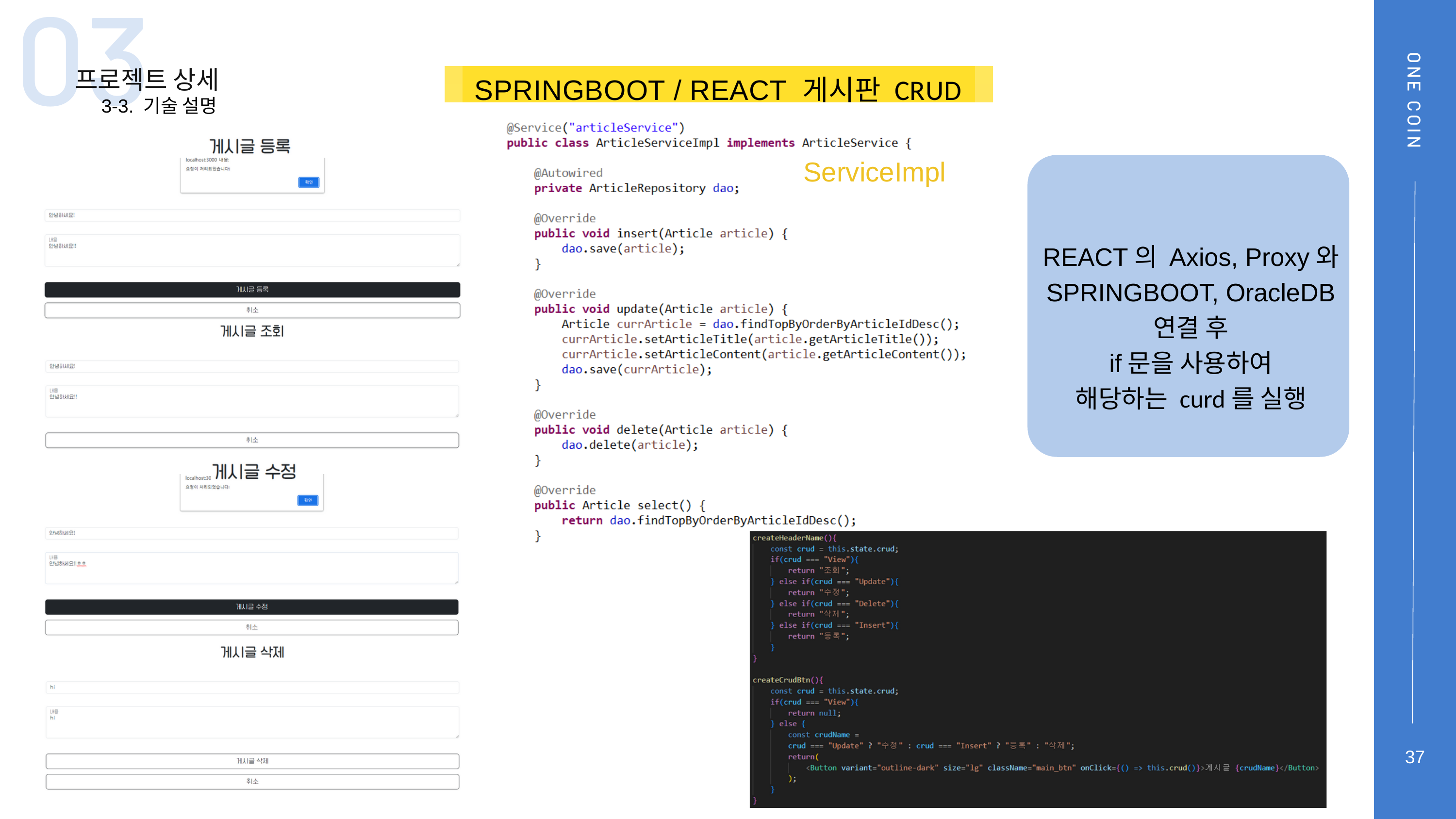

03
프로젝트 상세

SPRINGBOOT / REACT 게시판 CRUD
3-3. 기술 설명

ONE COIN

ServiceImpl

REACT의 Axios, Proxy와
SPRINGBOOT, OracleDB 연결 후
if문을 사용하여
해당하는 curd를 실행

37